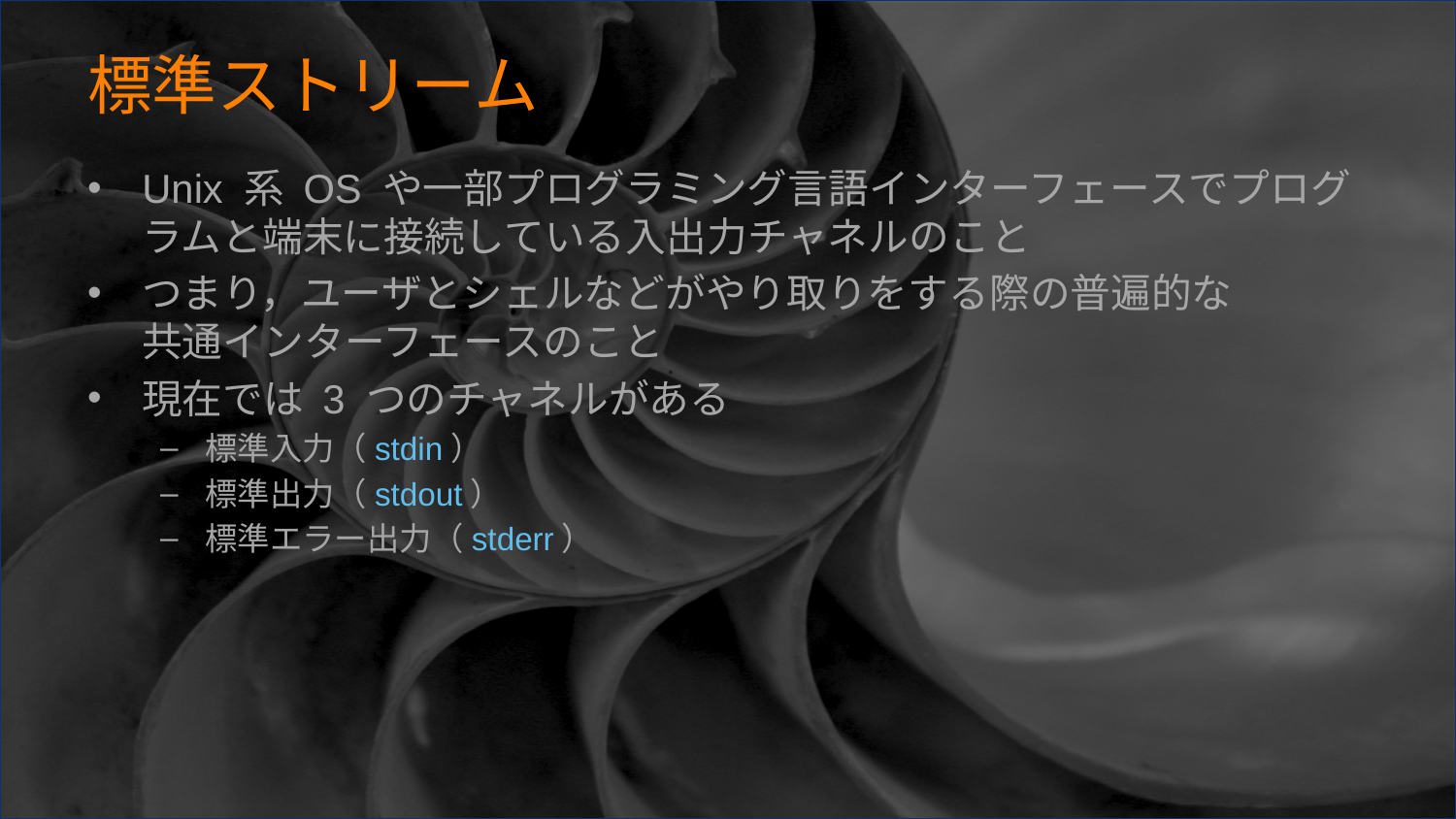

# 標準ストリーム
Unix 系 OS や一部プログラミング言語インターフェースでプログラムと端末に接続している入出力チャネルのこと
つまり，ユーザとシェルなどがやり取りをする際の普遍的な
共通インターフェースのこと
現在では 3 つのチャネルがある
標準入力（stdin）
標準出力（stdout）
標準エラー出力（stderr）